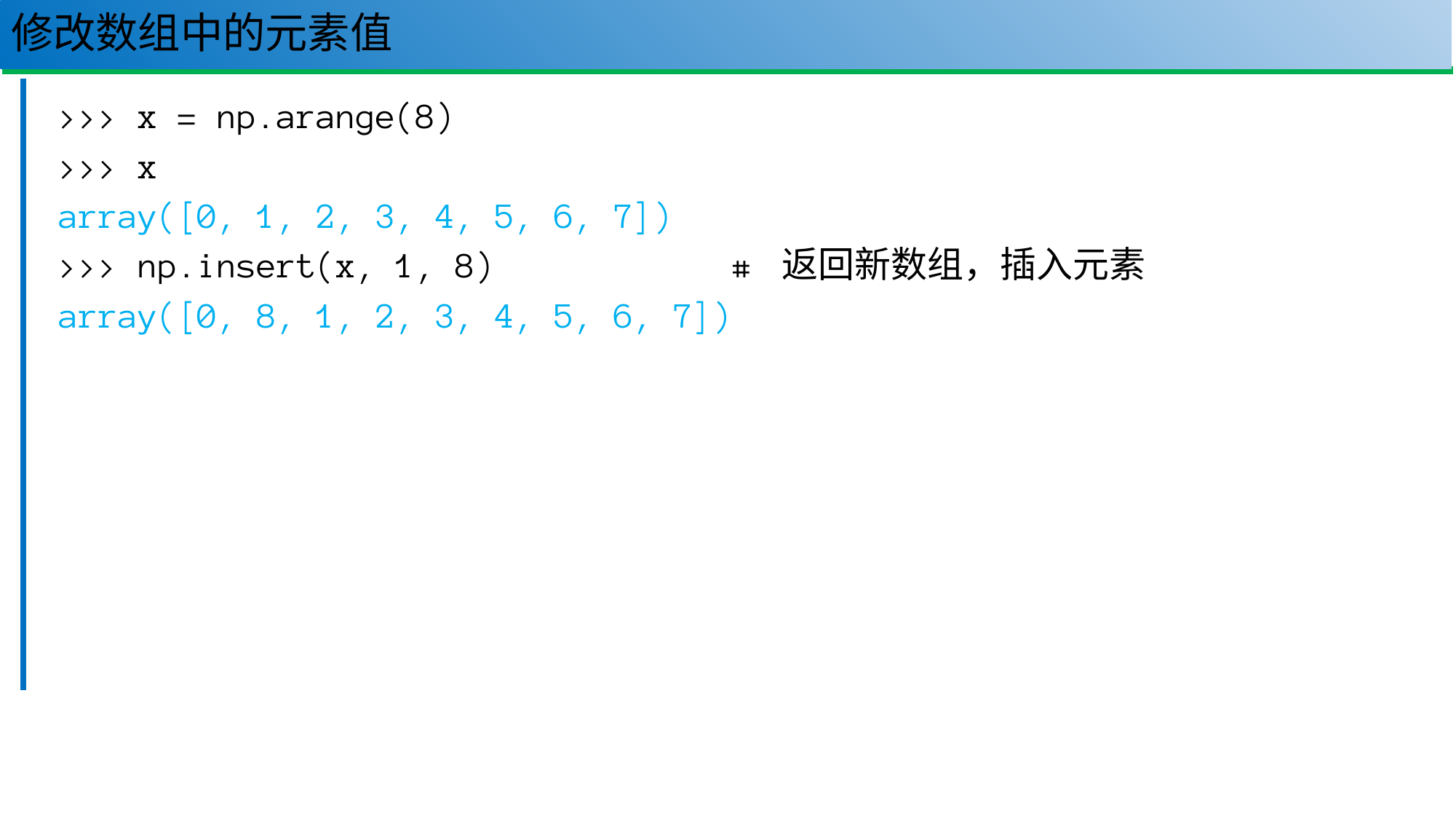

# 修改数组中的元素值
81
>>> x = np.arange(8)
>>> x
array([0, 1, 2, 3, 4, 5, 6, 7])
>>> np.insert(x, 1, 8)            # 返回新数组，插入元素
array([0, 8, 1, 2, 3, 4, 5, 6, 7])